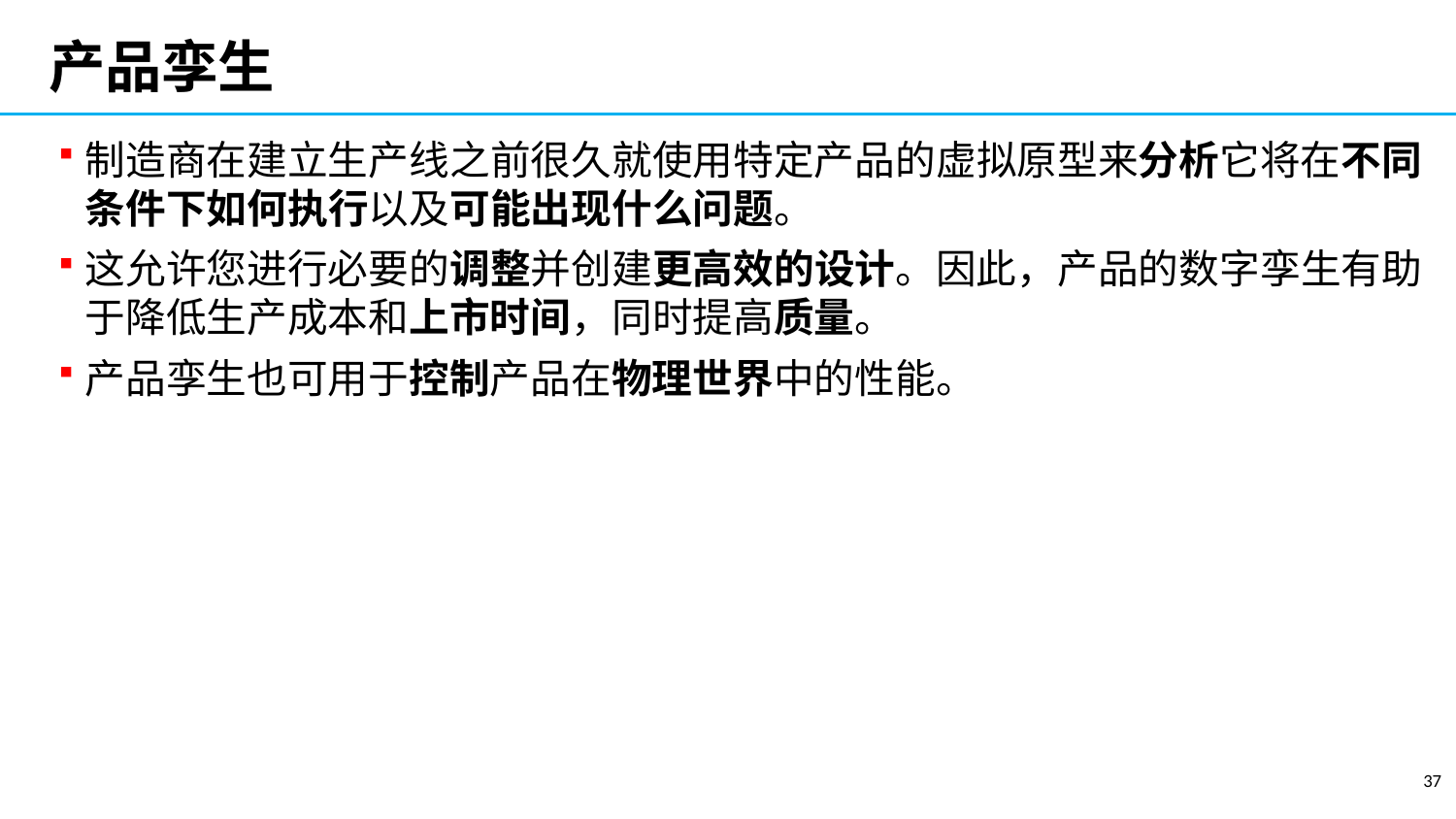

# 产品孪生

制造商在建立生产线之前很久就使用特定产品的虚拟原型来分析它将在不同条件下如何执行以及可能出现什么问题。
这允许您进行必要的调整并创建更高效的设计。因此，产品的数字孪生有助于降低生产成本和上市时间，同时提高质量。
产品孪生也可用于控制产品在物理世界中的性能。
37